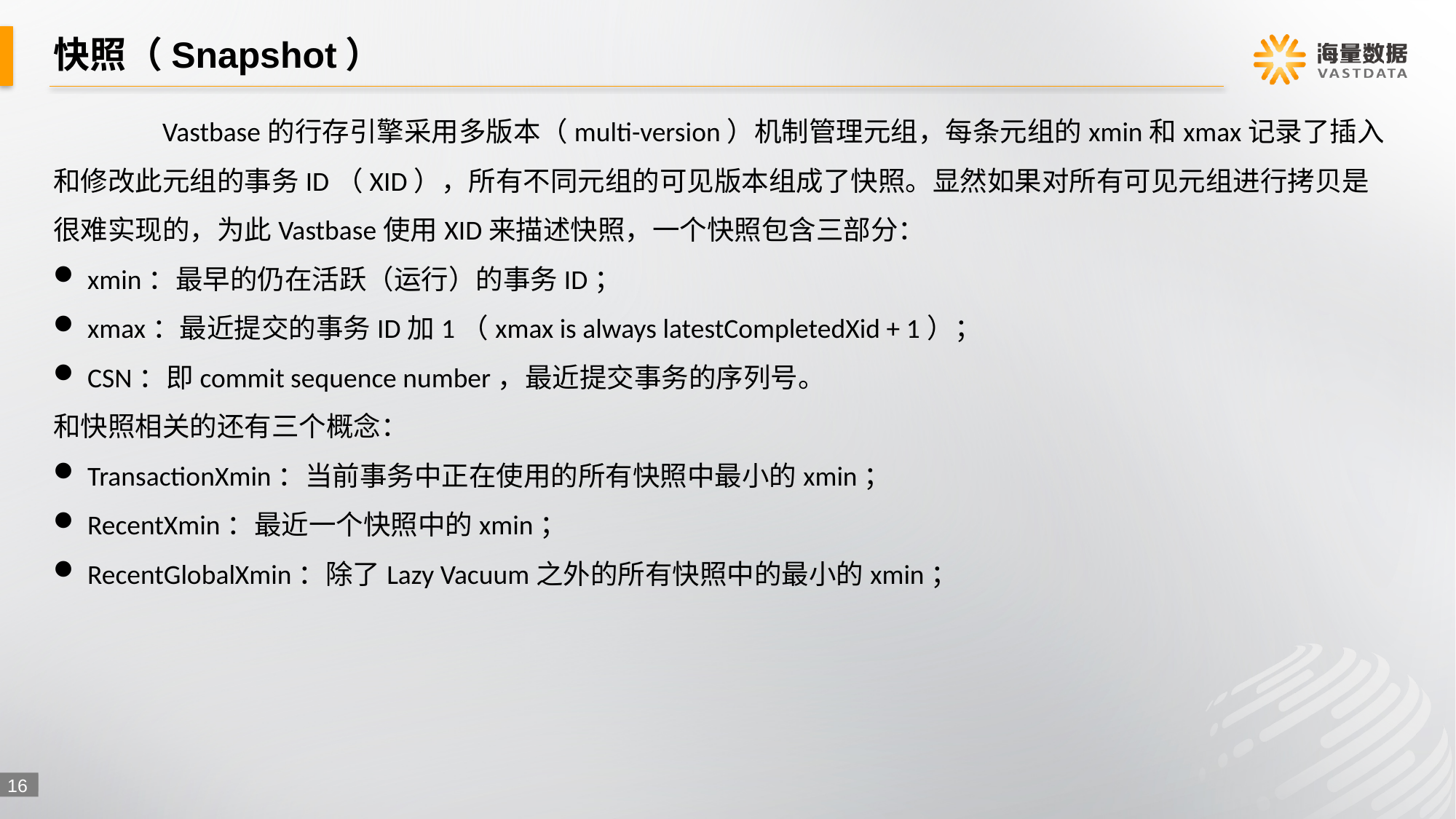

# 快照（Snapshot）
	Vastbase的行存引擎采用多版本（multi-version）机制管理元组，每条元组的xmin和xmax记录了插入和修改此元组的事务ID（XID），所有不同元组的可见版本组成了快照。显然如果对所有可见元组进行拷贝是很难实现的，为此Vastbase使用XID来描述快照，一个快照包含三部分：
xmin：最早的仍在活跃（运行）的事务ID；
xmax：最近提交的事务ID加1（xmax is always latestCompletedXid + 1）；
CSN：即commit sequence number，最近提交事务的序列号。
和快照相关的还有三个概念：
TransactionXmin：当前事务中正在使用的所有快照中最小的xmin；
RecentXmin：最近一个快照中的xmin；
RecentGlobalXmin：除了Lazy Vacuum之外的所有快照中的最小的xmin；